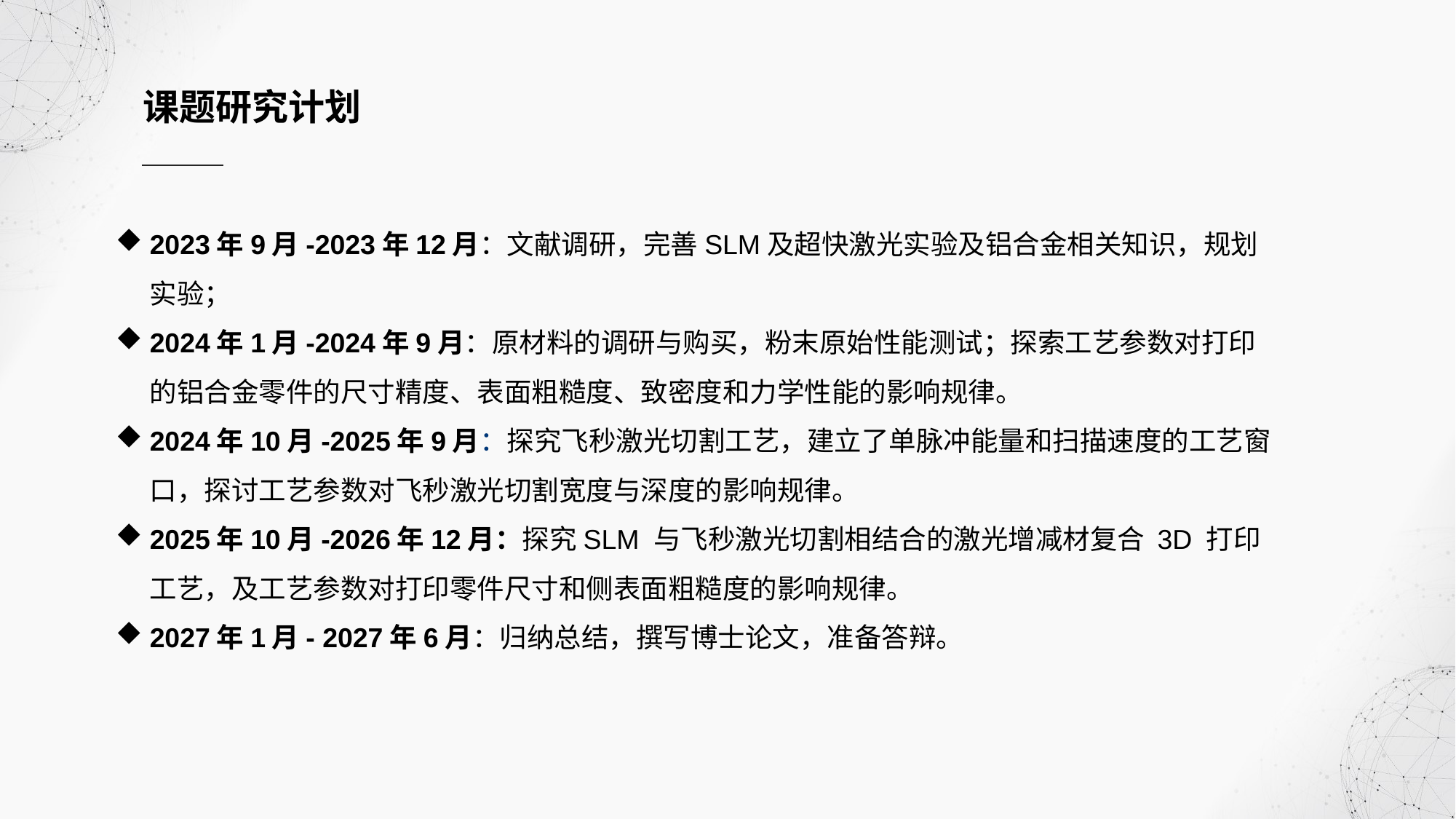

课题研究计划
2023年9月-2023年12月：文献调研，完善SLM及超快激光实验及铝合金相关知识，规划实验；
2024年1月-2024年9月：原材料的调研与购买，粉末原始性能测试；探索工艺参数对打印的铝合金零件的尺寸精度、表面粗糙度、致密度和力学性能的影响规律。
2024年10月-2025年9月：探究飞秒激光切割工艺，建立了单脉冲能量和扫描速度的工艺窗口，探讨工艺参数对飞秒激光切割宽度与深度的影响规律。
2025年10月-2026年12月：探究SLM 与飞秒激光切割相结合的激光增减材复合 3D 打印工艺，及工艺参数对打印零件尺寸和侧表面粗糙度的影响规律。
2027年1月- 2027年6月：归纳总结，撰写博士论文，准备答辩。